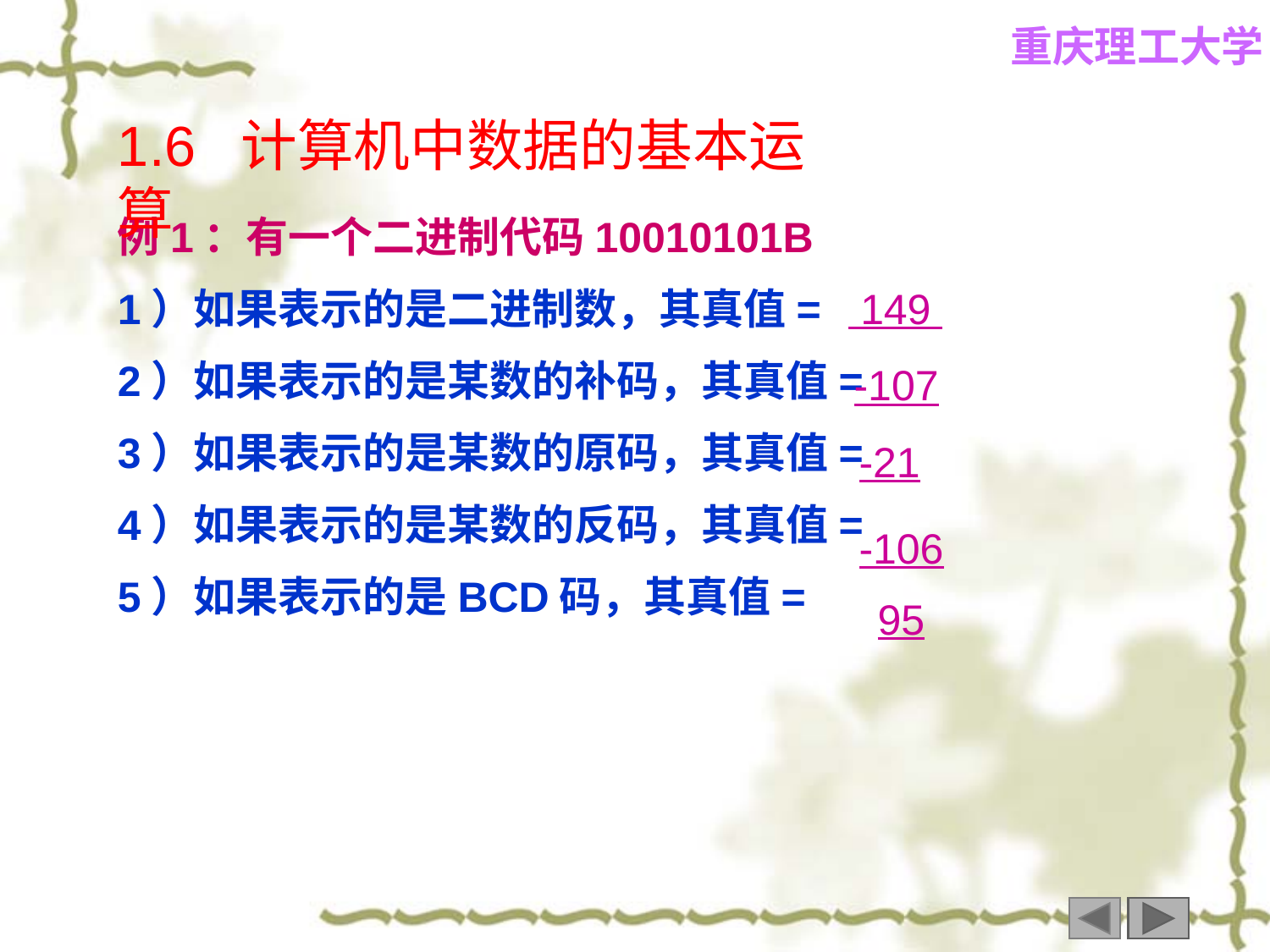

1.6  计算机中数据的基本运算
例1：有一个二进制代码10010101B
1）如果表示的是二进制数，其真值=
2）如果表示的是某数的补码，其真值=
3）如果表示的是某数的原码，其真值=
4）如果表示的是某数的反码，其真值=
5）如果表示的是BCD码，其真值=
 149

-107
-21
-106
95